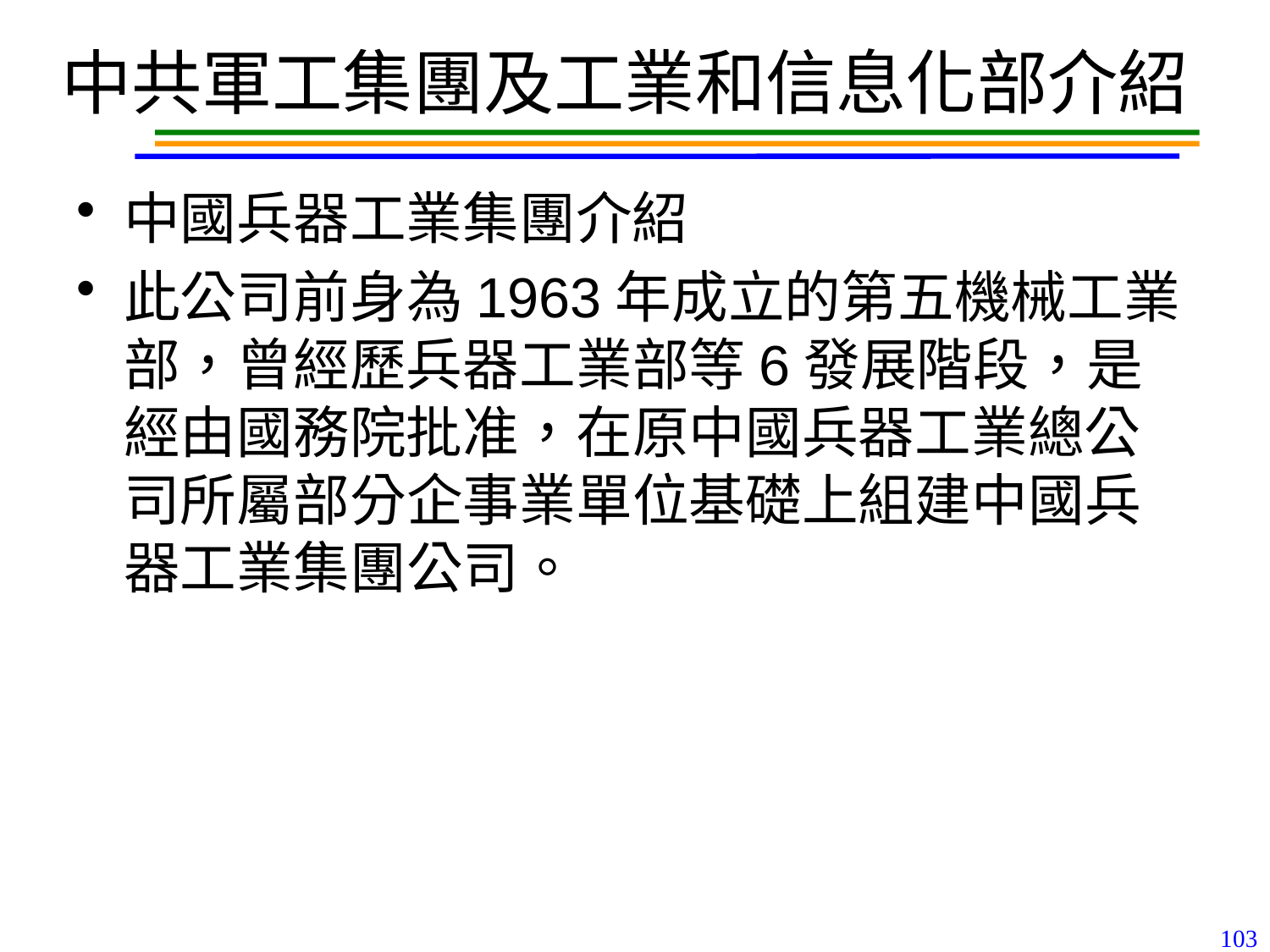

# 中共軍工集團及工業和信息化部介紹
中國兵器工業集團介紹
此公司前身為1963年成立的第五機械工業部，曾經歷兵器工業部等6發展階段，是經由國務院批准，在原中國兵器工業總公司所屬部分企事業單位基礎上組建中國兵器工業集團公司。

103